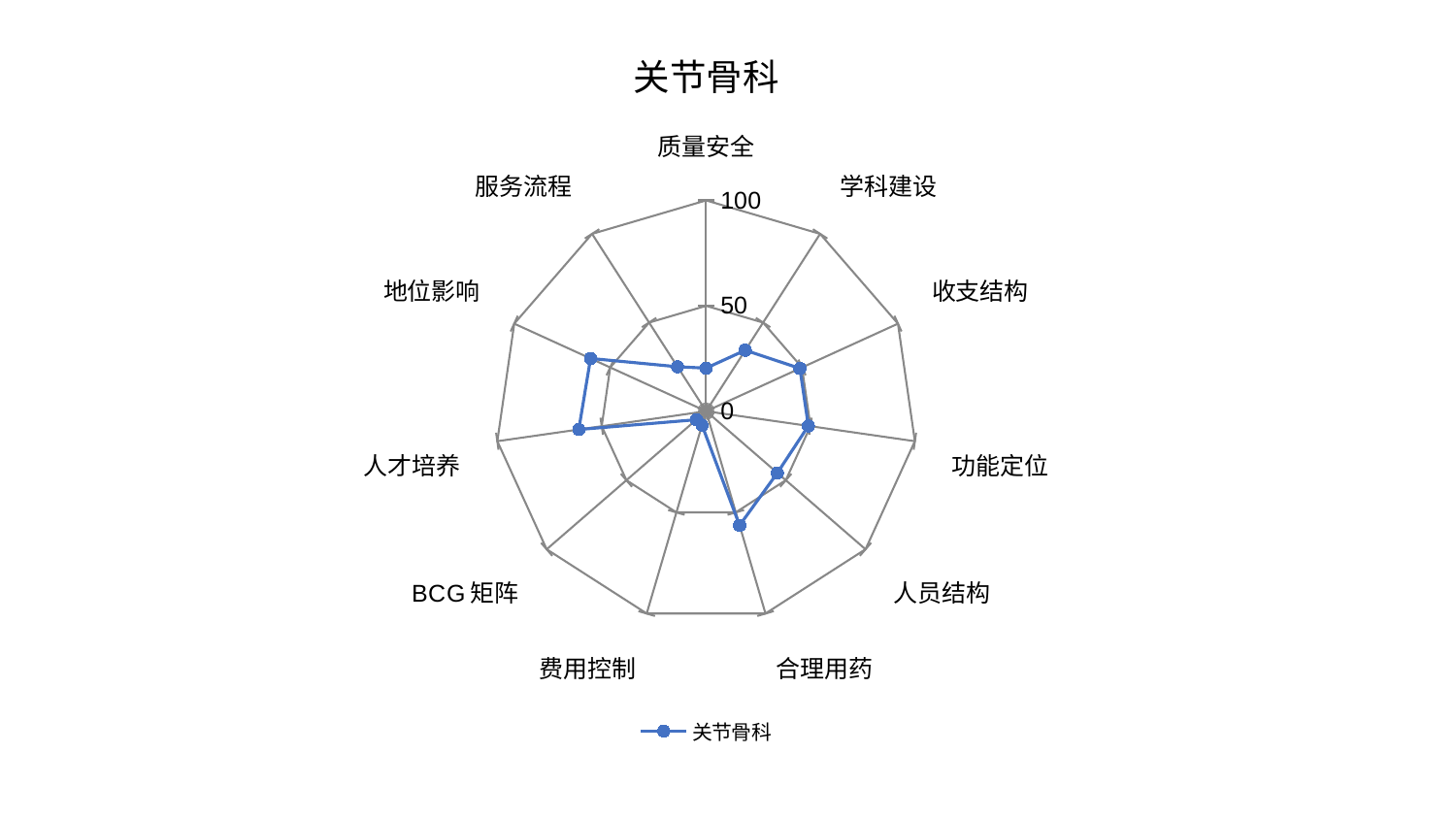

### Chart: 关节骨科

| Category | 关节骨科 |
|---|---|
| 质量安全 | 20.445646689211127 |
| 学科建设 | 34.371941918507304 |
| 收支结构 | 48.906790263278374 |
| 功能定位 | 48.99273219464036 |
| 人员结构 | 44.69594945397716 |
| 合理用药 | 56.42148582432836 |
| 费用控制 | 6.89900958068257 |
| BCG矩阵 | 6.17677444079353 |
| 人才培养 | 60.98765573573177 |
| 地位影响 | 60.25035933167825 |
| 服务流程 | 25.0900009640177 |
144